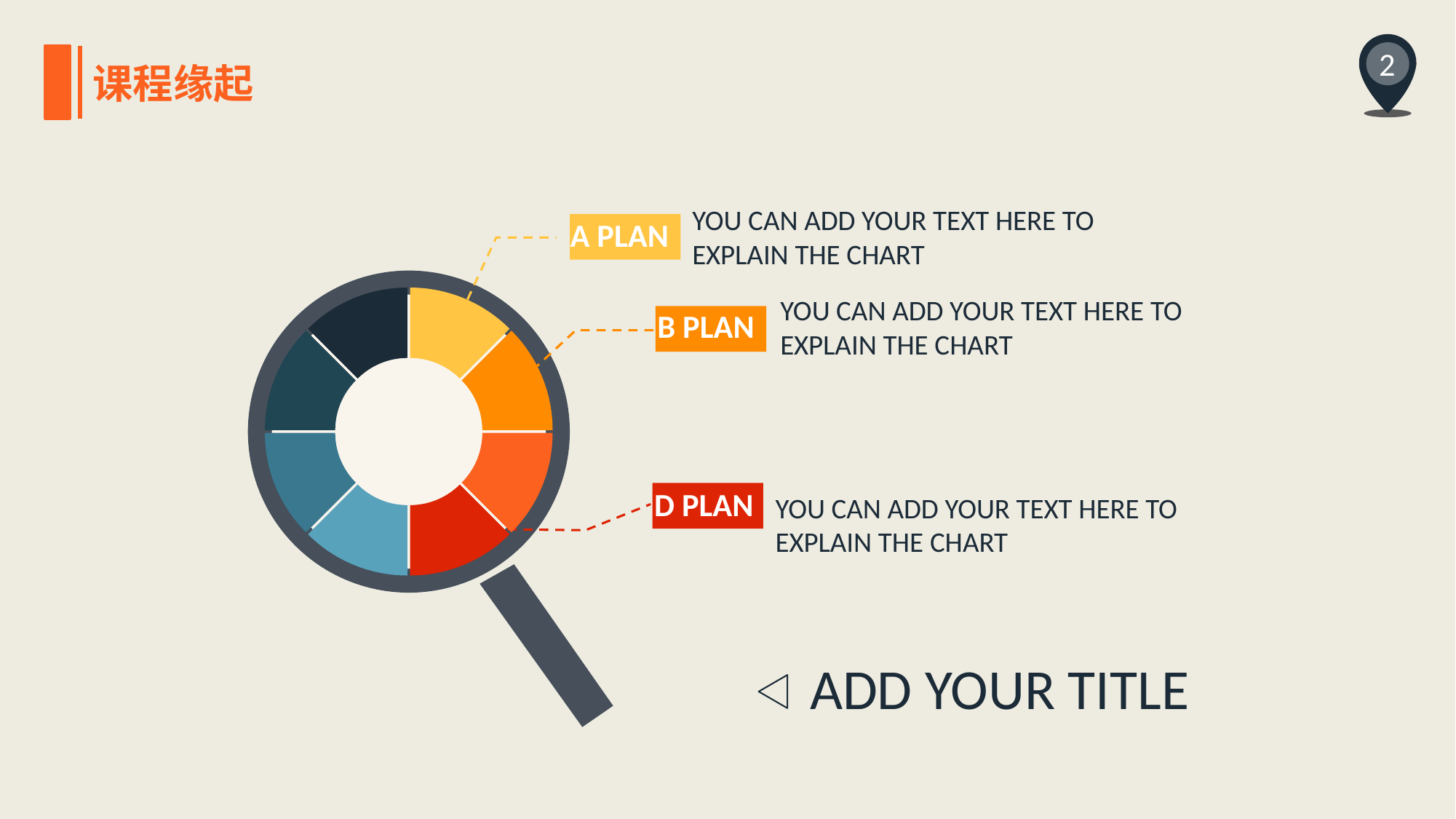

2

课程缘起
YOU CAN ADD YOUR TEXT HERE TO EXPLAIN THE CHART

A PLAN

### Chart

| Category | 销售额 |
|---|---|
| 第一季度 | 12.5 |
| 第二季度 | 12.5 |
| 第三季度 | 12.5 |
| 第四季度 | 12.5 |
| 第五季度 | 12.5 |
| 第六季度 | 12.5 |
| 第七季度 | 12.5 |
| 第八季度 | 12.5 |
YOU CAN ADD YOUR TEXT HERE TO EXPLAIN THE CHART

B PLAN

D PLAN

YOU CAN ADD YOUR TEXT HERE TO EXPLAIN THE CHART

ADD YOUR TITLE